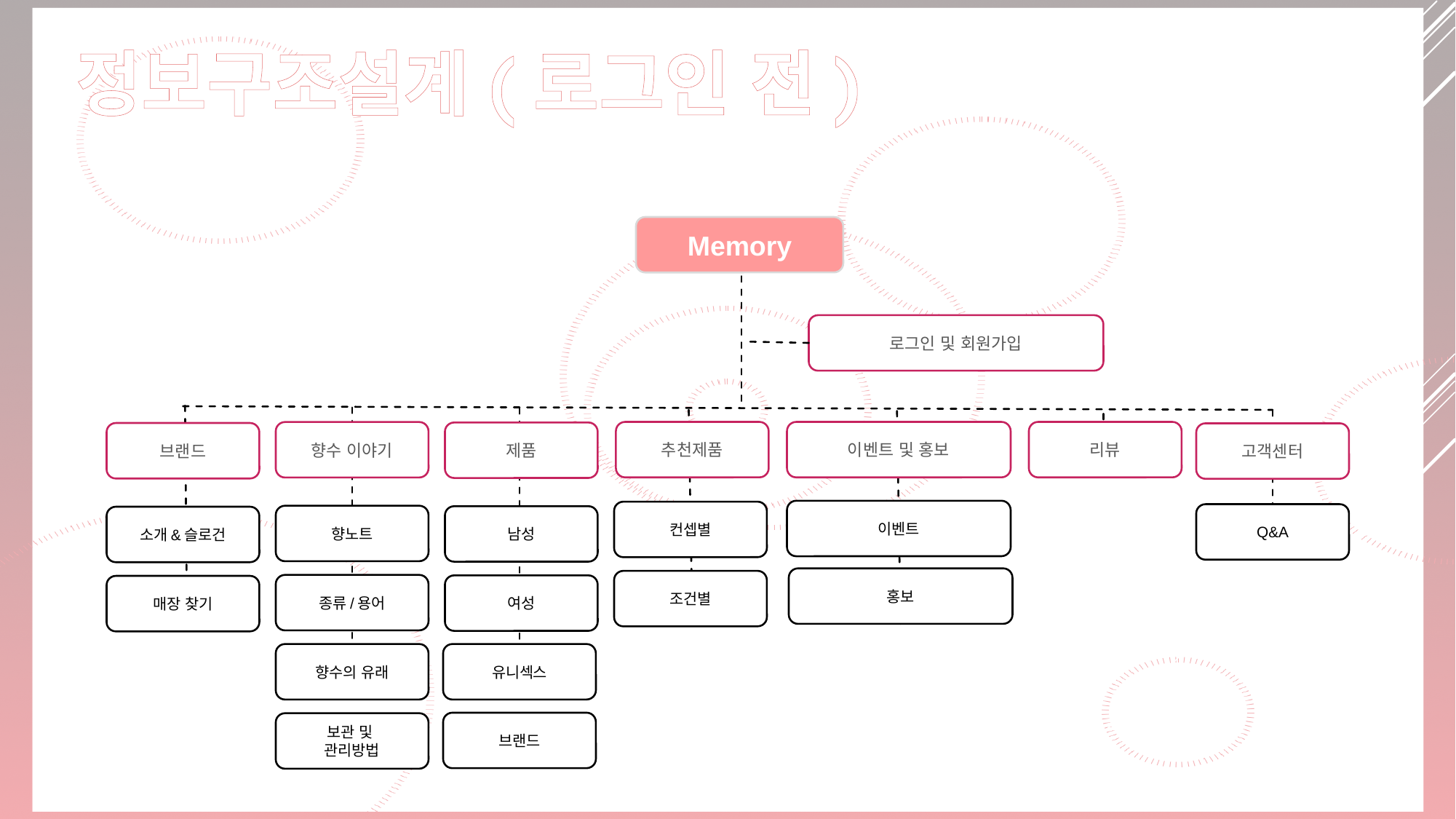

# 정보구조설계(로그인 전)
Memory
로그인 및 회원가입
추천제품
이벤트 및 홍보
리뷰
향수 이야기
제품
브랜드
고객센터
이벤트
컨셉별
Q&A
향노트
남성
소개&슬로건
홍보
조건별
종류/용어
여성
매장 찾기
유니섹스
향수의 유래
브랜드
보관 및
관리방법